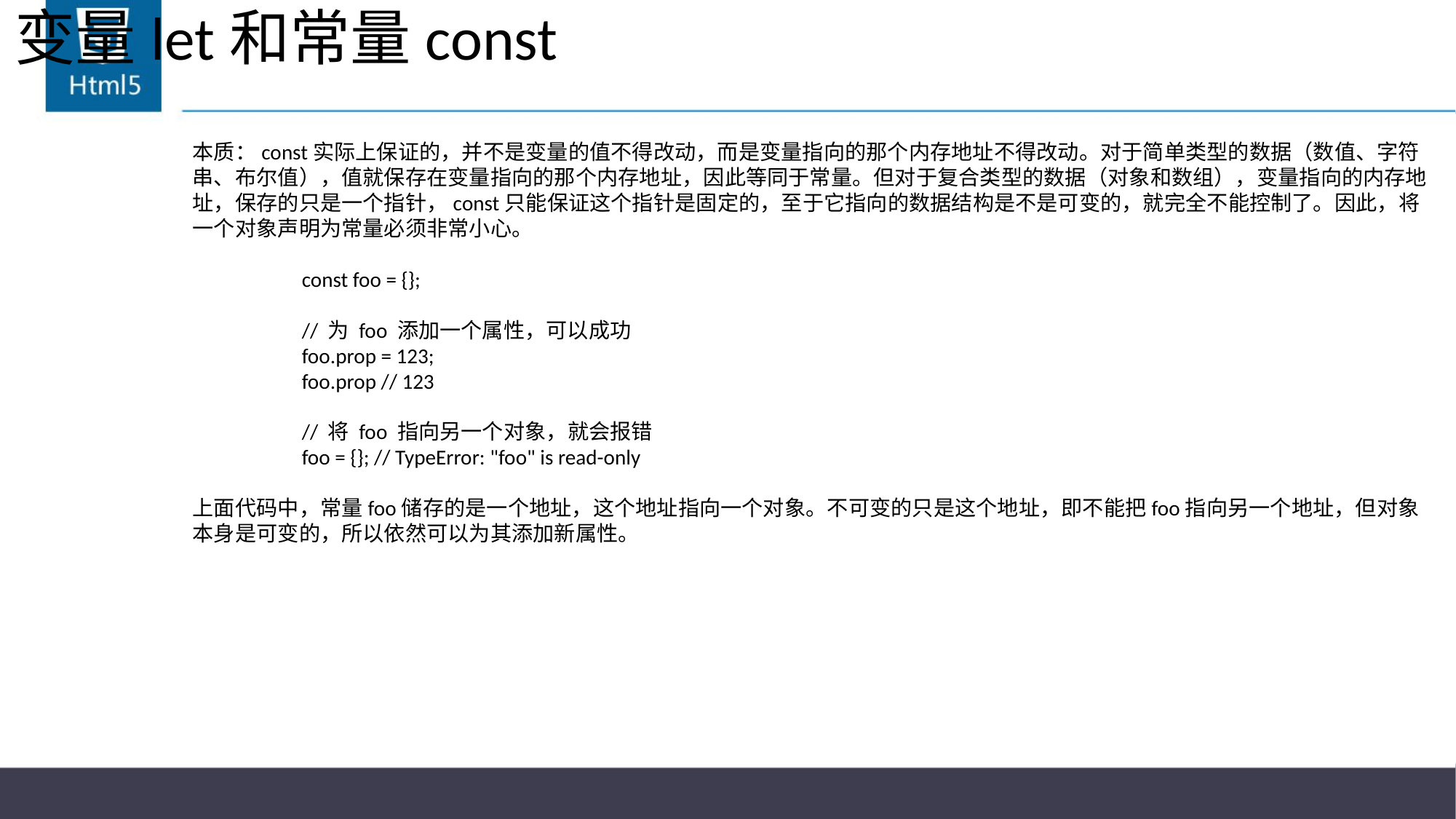

# 变量let和常量const
本质：const实际上保证的，并不是变量的值不得改动，而是变量指向的那个内存地址不得改动。对于简单类型的数据（数值、字符串、布尔值），值就保存在变量指向的那个内存地址，因此等同于常量。但对于复合类型的数据（对象和数组），变量指向的内存地址，保存的只是一个指针，const只能保证这个指针是固定的，至于它指向的数据结构是不是可变的，就完全不能控制了。因此，将一个对象声明为常量必须非常小心。

	const foo = {};

	// 为 foo 添加一个属性，可以成功
	foo.prop = 123;
	foo.prop // 123

	// 将 foo 指向另一个对象，就会报错
	foo = {}; // TypeError: "foo" is read-only

上面代码中，常量foo储存的是一个地址，这个地址指向一个对象。不可变的只是这个地址，即不能把foo指向另一个地址，但对象本身是可变的，所以依然可以为其添加新属性。